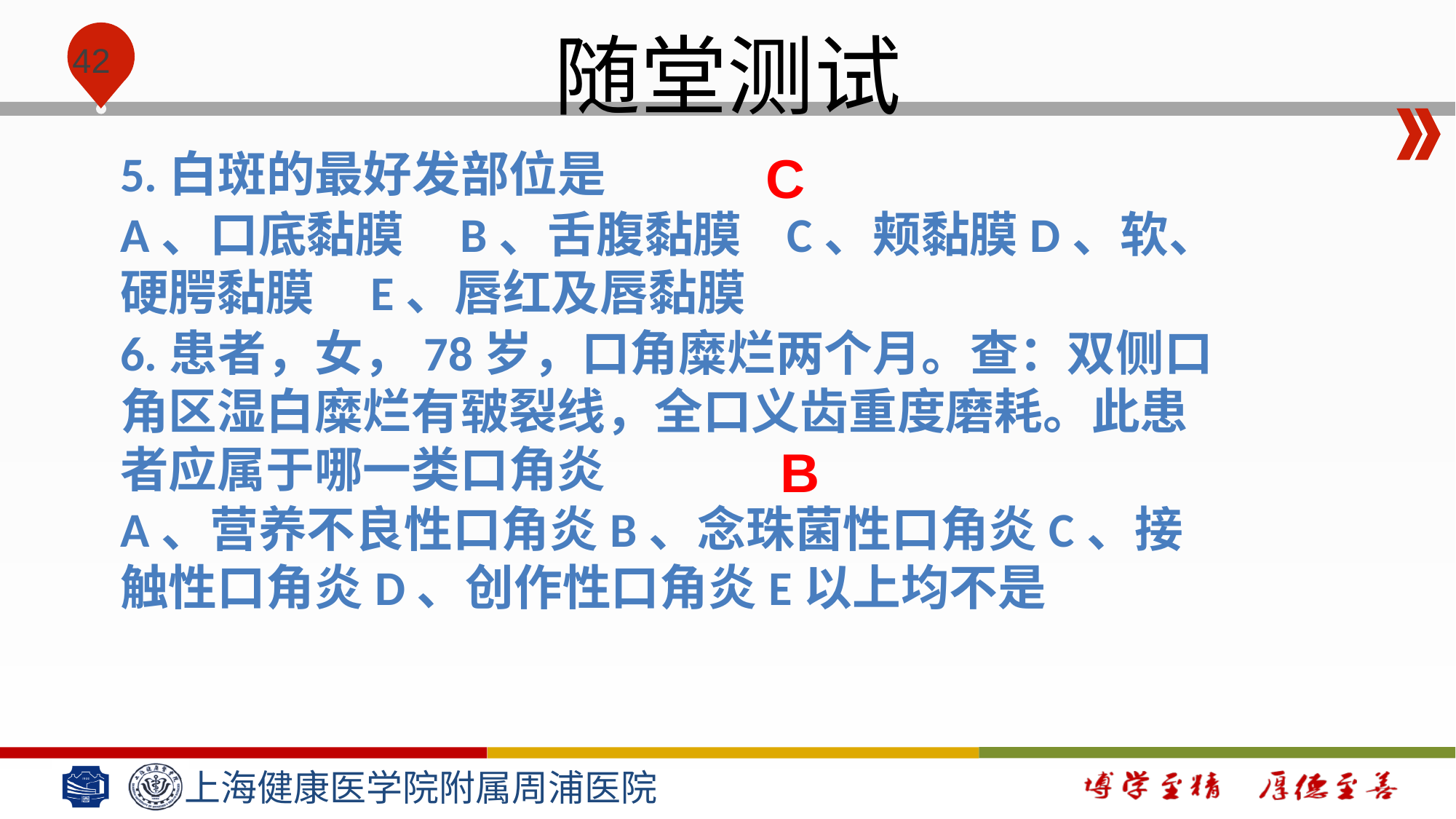

# 随堂测试
5.白斑的最好发部位是
A、口底黏膜    B、舌腹黏膜   C、颊黏膜D、软、硬腭黏膜    E、唇红及唇黏膜
6.患者，女，78岁，口角糜烂两个月。查：双侧口角区湿白糜烂有皲裂线，全口义齿重度磨耗。此患者应属于哪一类口角炎
A、营养不良性口角炎B、念珠菌性口角炎C、接触性口角炎D、创作性口角炎E以上均不是
C
B